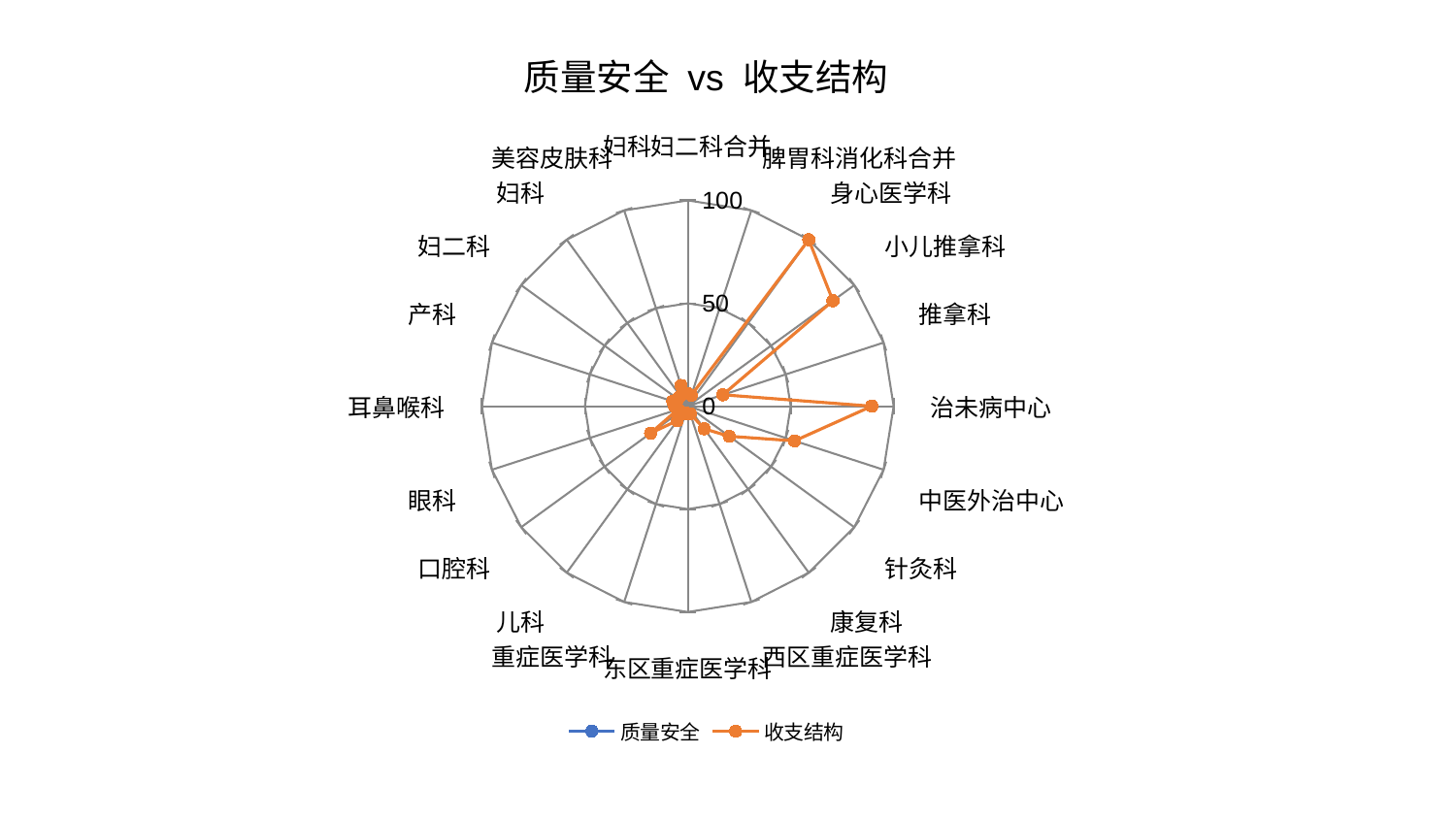

### Chart: 质量安全 vs 收支结构

| Category | 质量安全 | 收支结构 |
|---|---|---|
| 妇科妇二科合并 | None | 6.111111111111111 |
| 脾胃科消化科合并 | None | 5.566368236667963 |
| 身心医学科 | None | 100.0 |
| 小儿推拿科 | None | 87.1951219512195 |
| 推拿科 | None | 17.91979949874687 |
| 治未病中心 | None | 89.375 |
| 中医外治中心 | None | 54.58015267175572 |
| 针灸科 | None | 24.912891986062718 |
| 康复科 | None | 13.593155893536121 |
| 西区重症医学科 | None | 3.822507350975675 |
| 东区重症医学科 | None | 3.5273803650715343 |
| 重症医学科 | None | 3.6184210526315788 |
| 儿科 | None | 8.677184466019417 |
| 口腔科 | None | 22.34375 |
| 眼科 | None | 4.951523545706371 |
| 耳鼻喉科 | None | 6.378233719892952 |
| 产科 | None | 7.65115034777956 |
| 妇二科 | None | 5.968280467445743 |
| 妇科 | None | 6.111111111111111 |
| 美容皮肤科 | None | 10.608308605341245 |
5